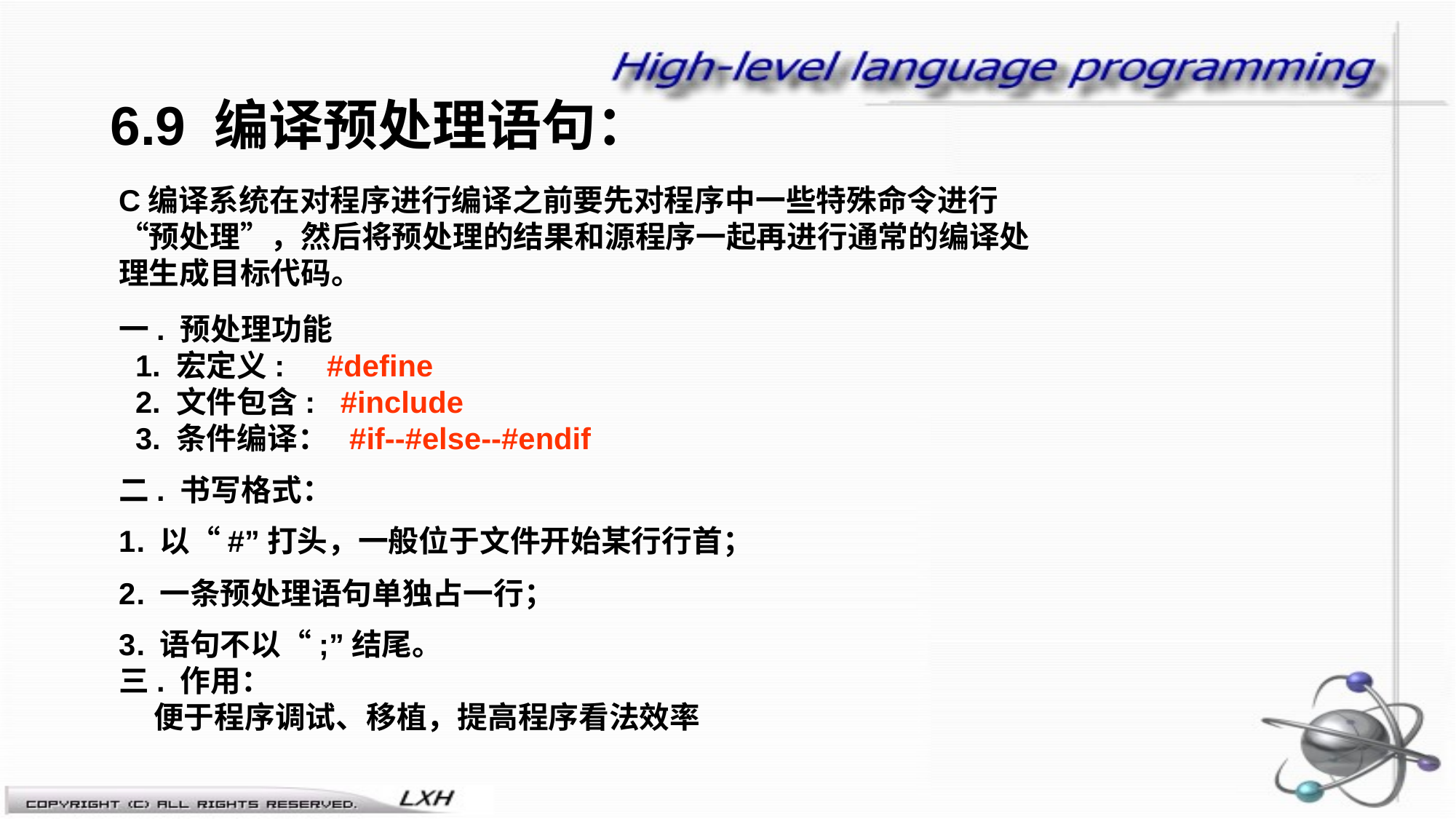

6.9 编译预处理语句：
C编译系统在对程序进行编译之前要先对程序中一些特殊命令进行“预处理”，然后将预处理的结果和源程序一起再进行通常的编译处理生成目标代码。
一. 预处理功能
  1. 宏定义:     #define
  2. 文件包含:   #include
  3. 条件编译：  #if--#else--#endif
二. 书写格式：
以“#”打头，一般位于文件开始某行行首；
一条预处理语句单独占一行；
语句不以“;”结尾。
三. 作用：
    便于程序调试、移植，提高程序看法效率